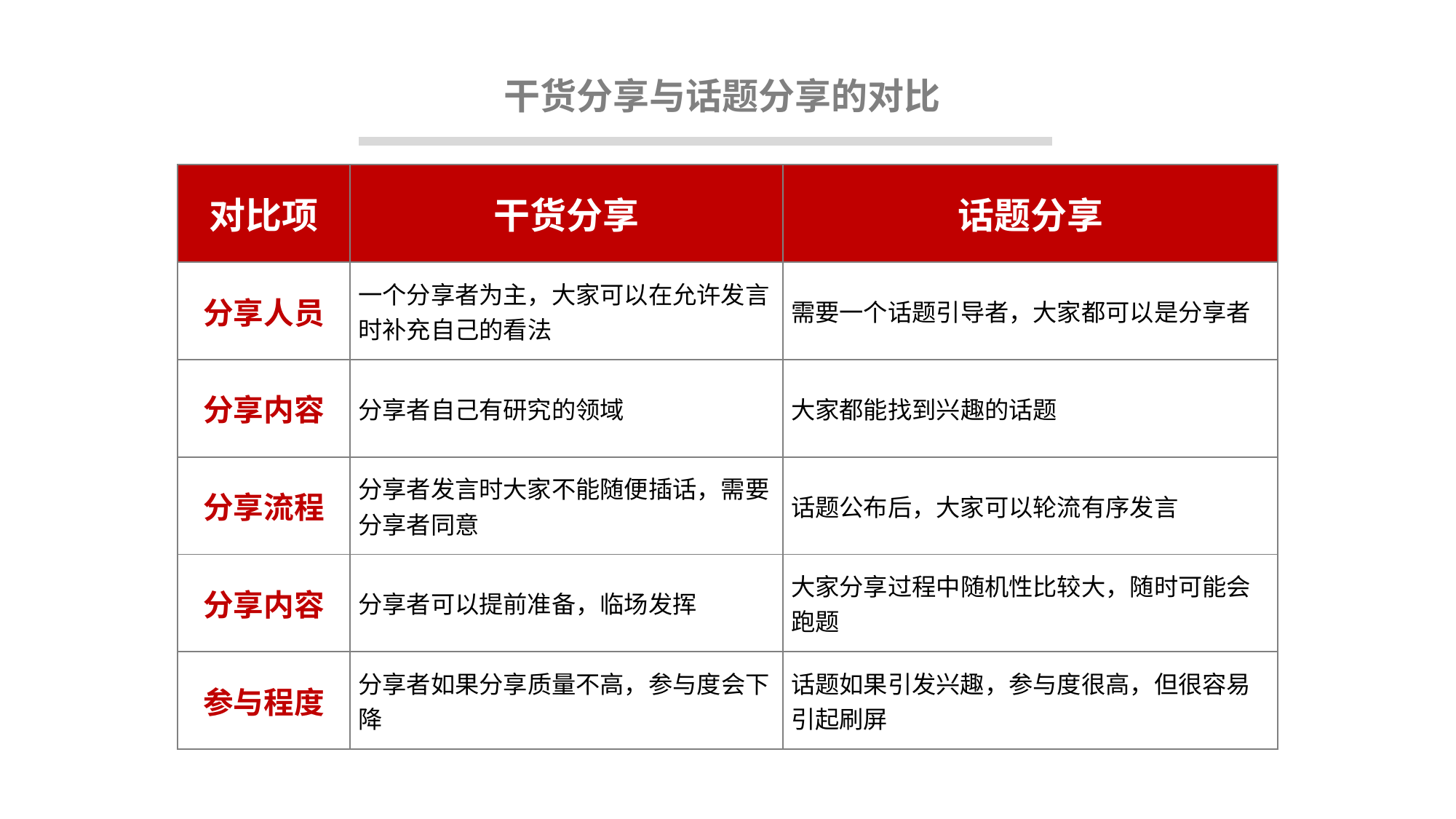

干货分享与话题分享的对比
| 对比项 | 干货分享 | 话题分享 |
| --- | --- | --- |
| 分享人员 | 一个分享者为主，大家可以在允许发言时补充自己的看法 | 需要一个话题引导者，大家都可以是分享者 |
| 分享内容 | 分享者自己有研究的领域 | 大家都能找到兴趣的话题 |
| 分享流程 | 分享者发言时大家不能随便插话，需要分享者同意 | 话题公布后，大家可以轮流有序发言 |
| 分享内容 | 分享者可以提前准备，临场发挥 | 大家分享过程中随机性比较大，随时可能会跑题 |
| 参与程度 | 分享者如果分享质量不高，参与度会下降 | 话题如果引发兴趣，参与度很高，但很容易引起刷屏 |